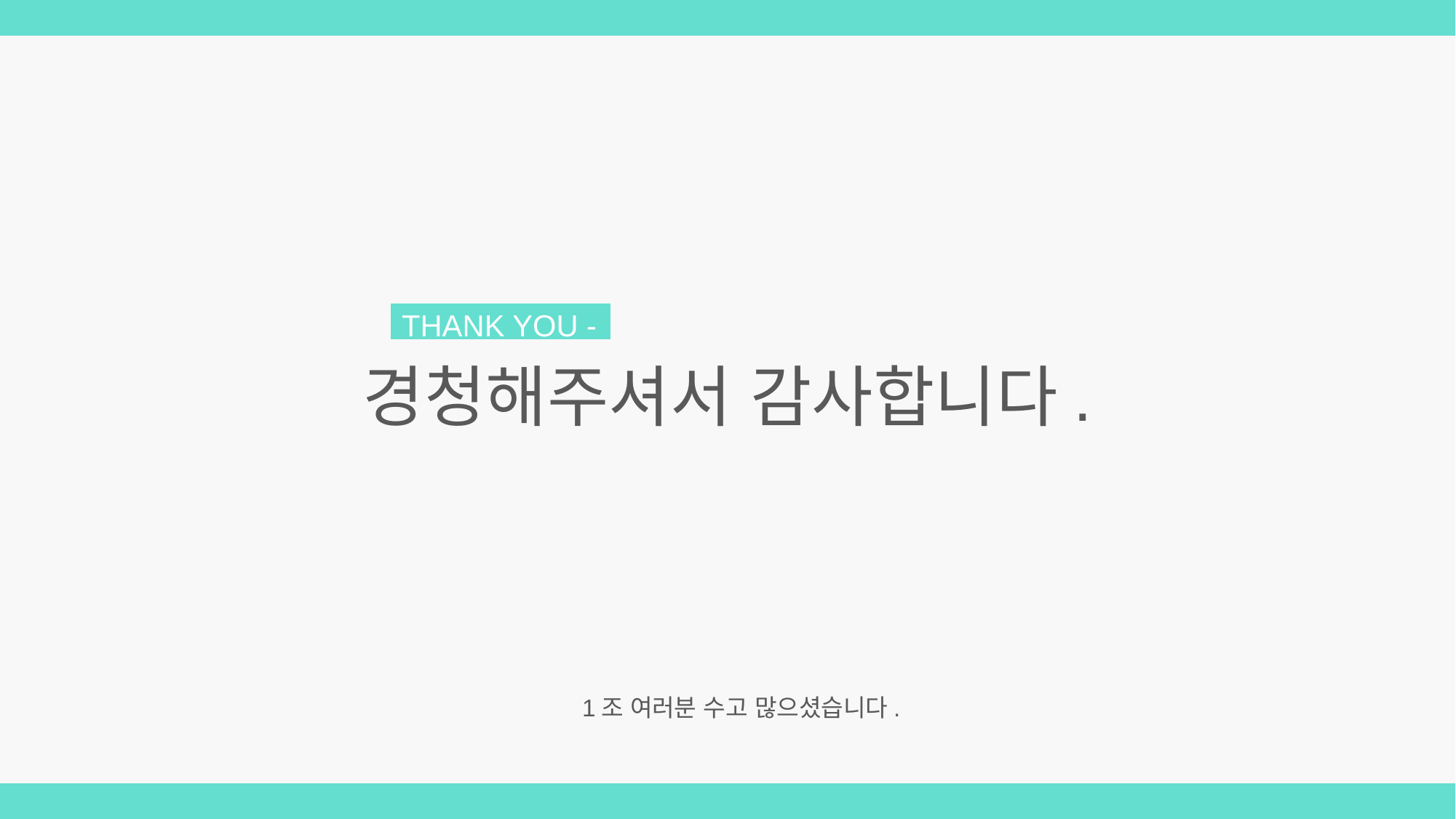

THANK YOU -

경청해주셔서 감사합니다.
1조 여러분 수고 많으셨습니다.